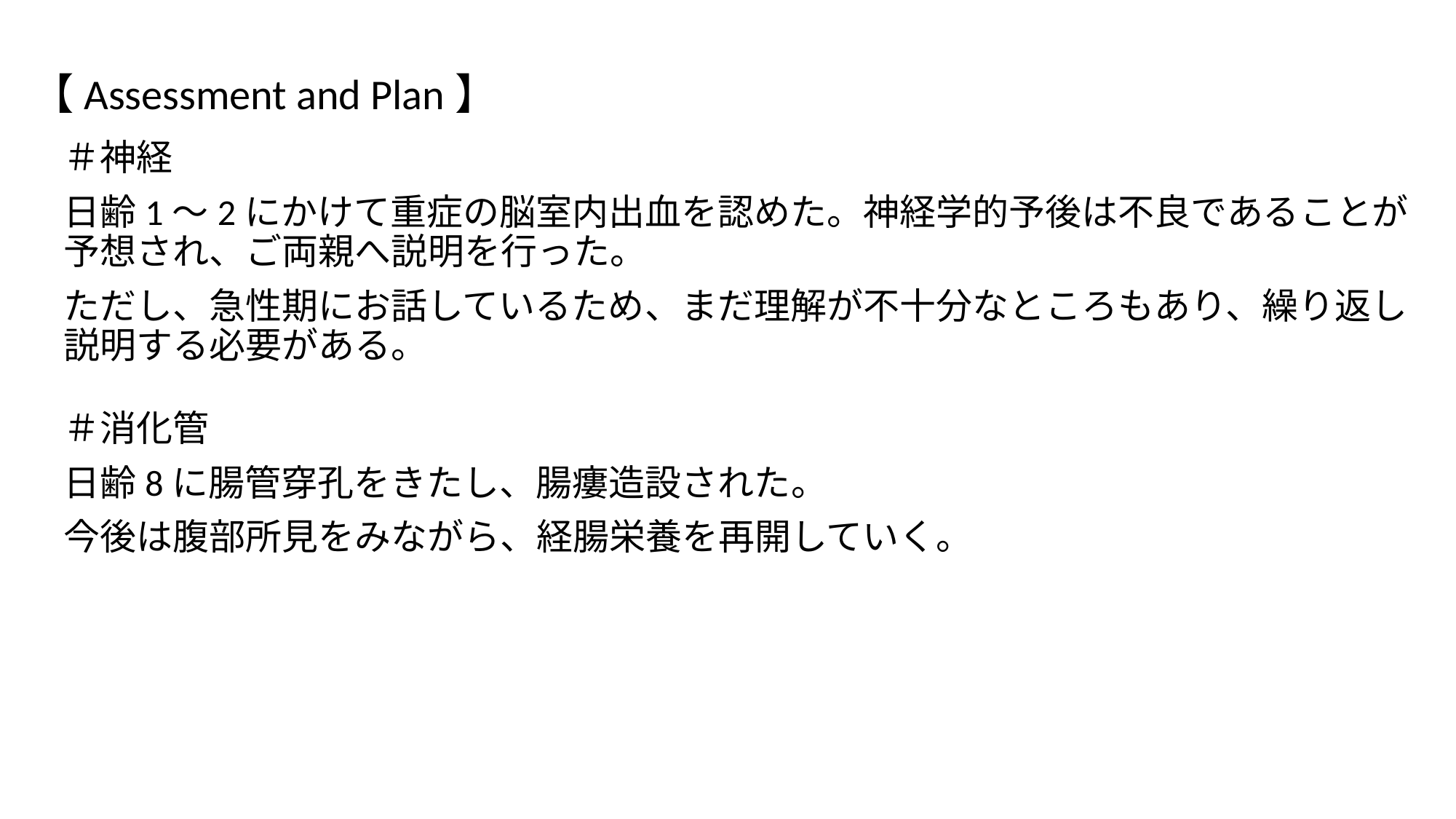

# 【Assessment and Plan】
＃神経
日齢1～2にかけて重症の脳室内出血を認めた。神経学的予後は不良であることが予想され、ご両親へ説明を行った。
ただし、急性期にお話しているため、まだ理解が不十分なところもあり、繰り返し説明する必要がある。

＃消化管
日齢8に腸管穿孔をきたし、腸瘻造設された。
今後は腹部所見をみながら、経腸栄養を再開していく。